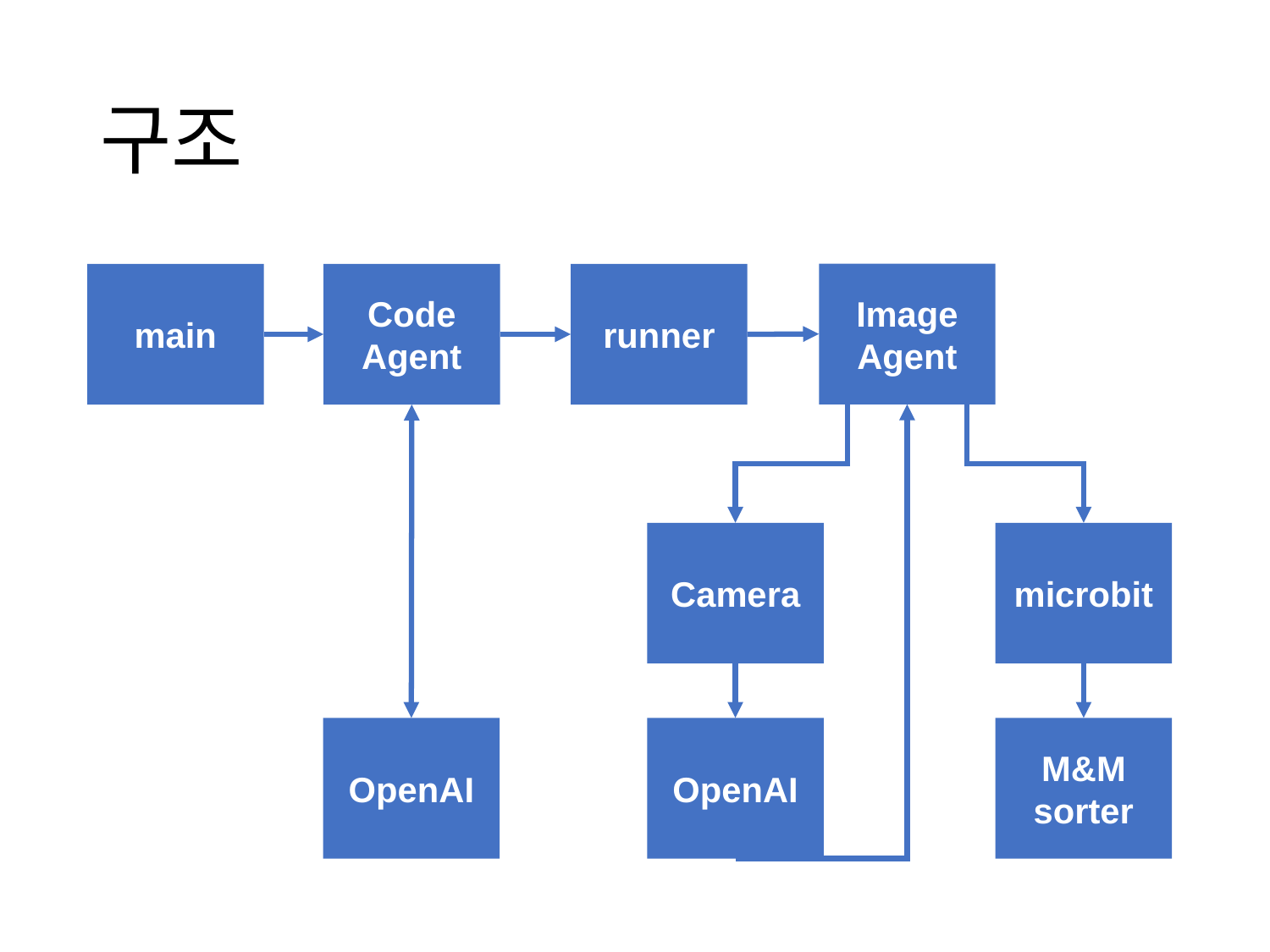

# 구조
Image
Agent
Code Agent
runner
main
microbit
Camera
OpenAI
OpenAI
M&M sorter